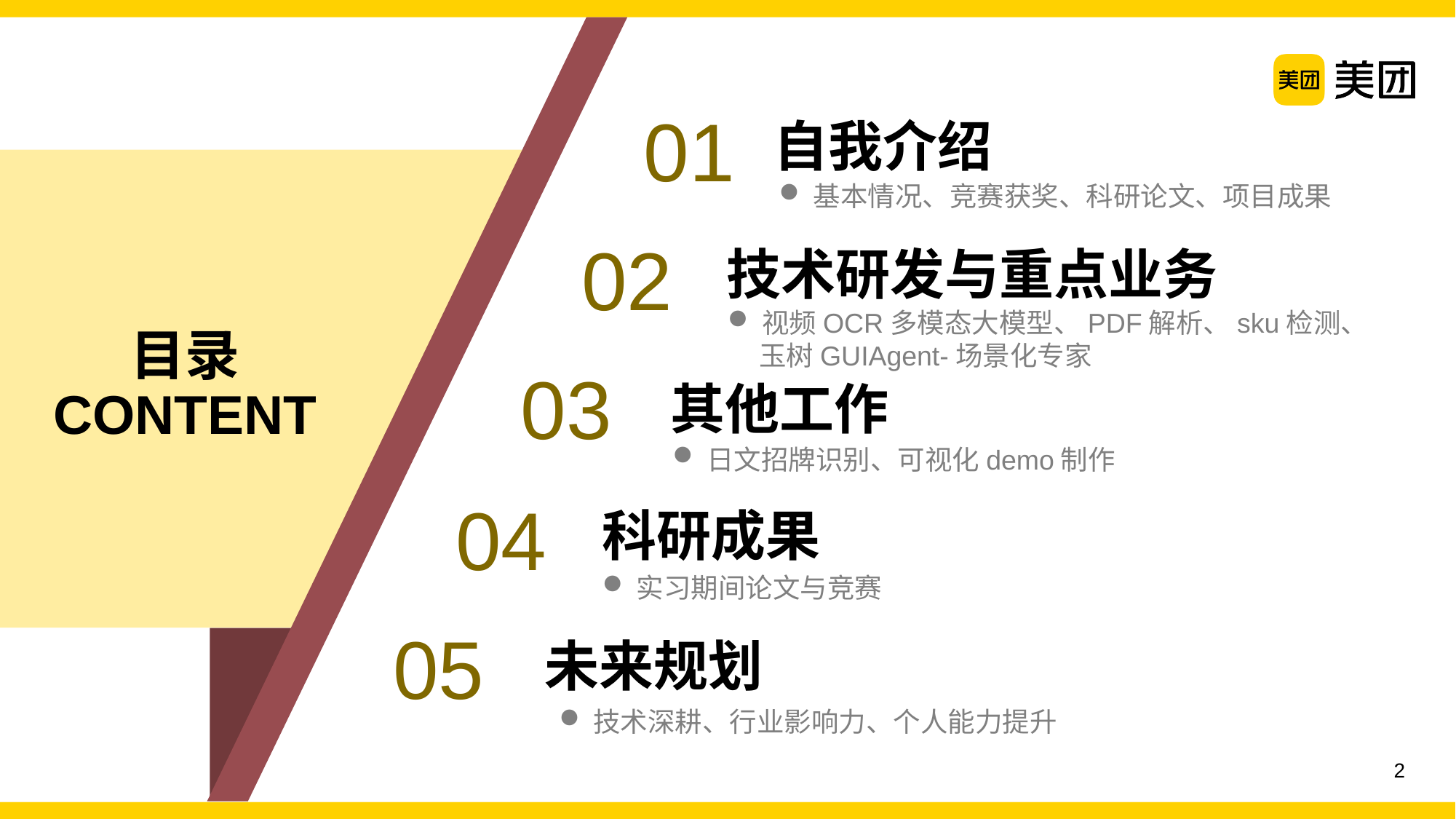

01
自我介绍
基本情况、竞赛获奖、科研论文、项目成果
02
技术研发与重点业务
视频OCR多模态大模型、PDF解析、sku检测、
    玉树GUIAgent-场景化专家
# 目录 CONTENT
03
其他工作
日文招牌识别、可视化demo制作
04
科研成果
实习期间论文与竞赛
05
未来规划

技术深耕、行业影响力、个人能力提升